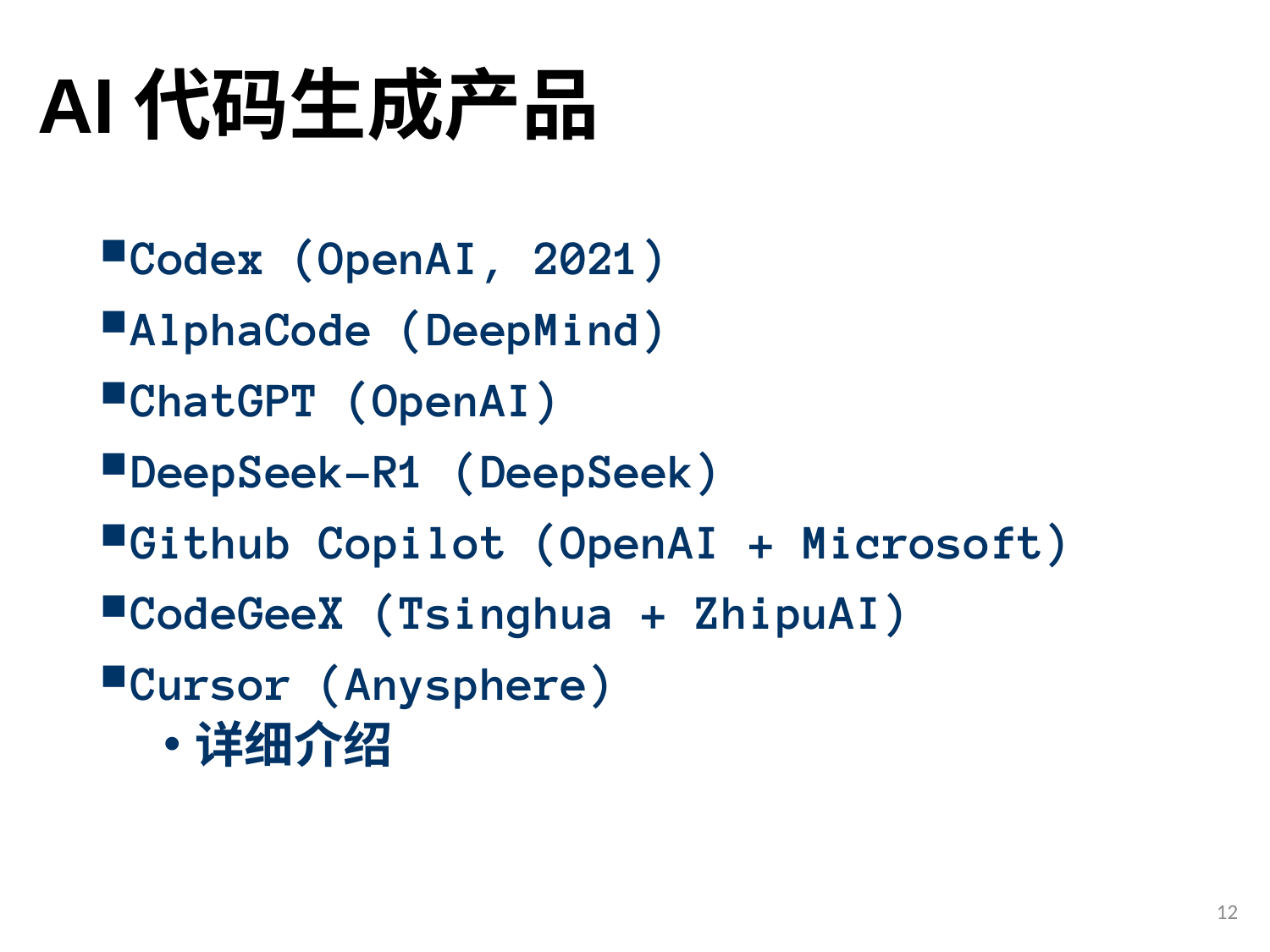

# AI代码生成产品
Codex (OpenAI, 2021)
AlphaCode (DeepMind)
ChatGPT (OpenAI)
DeepSeek-R1 (DeepSeek)
Github Copilot (OpenAI + Microsoft)
CodeGeeX (Tsinghua + ZhipuAI)
Cursor (Anysphere)
详细介绍
12